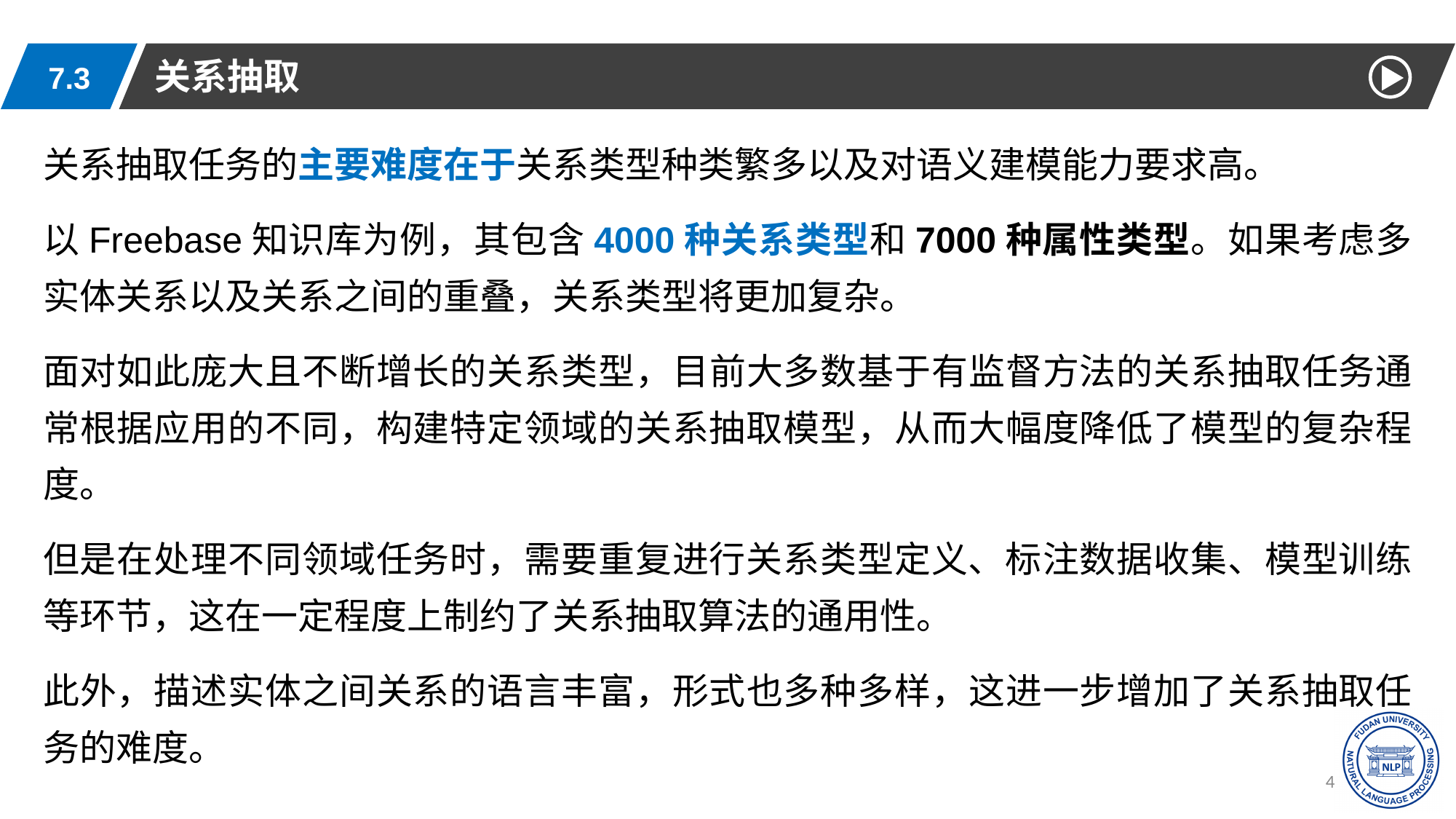

关系抽取
7.3

关系抽取任务的主要难度在于关系类型种类繁多以及对语义建模能力要求高。
以Freebase知识库为例，其包含4000种关系类型和7000种属性类型。如果考虑多实体关系以及关系之间的重叠，关系类型将更加复杂。
面对如此庞大且不断增长的关系类型，目前大多数基于有监督方法的关系抽取任务通常根据应用的不同，构建特定领域的关系抽取模型，从而大幅度降低了模型的复杂程度。
但是在处理不同领域任务时，需要重复进行关系类型定义、标注数据收集、模型训练等环节，这在一定程度上制约了关系抽取算法的通用性。
此外，描述实体之间关系的语言丰富，形式也多种多样，这进一步增加了关系抽取任务的难度。
45